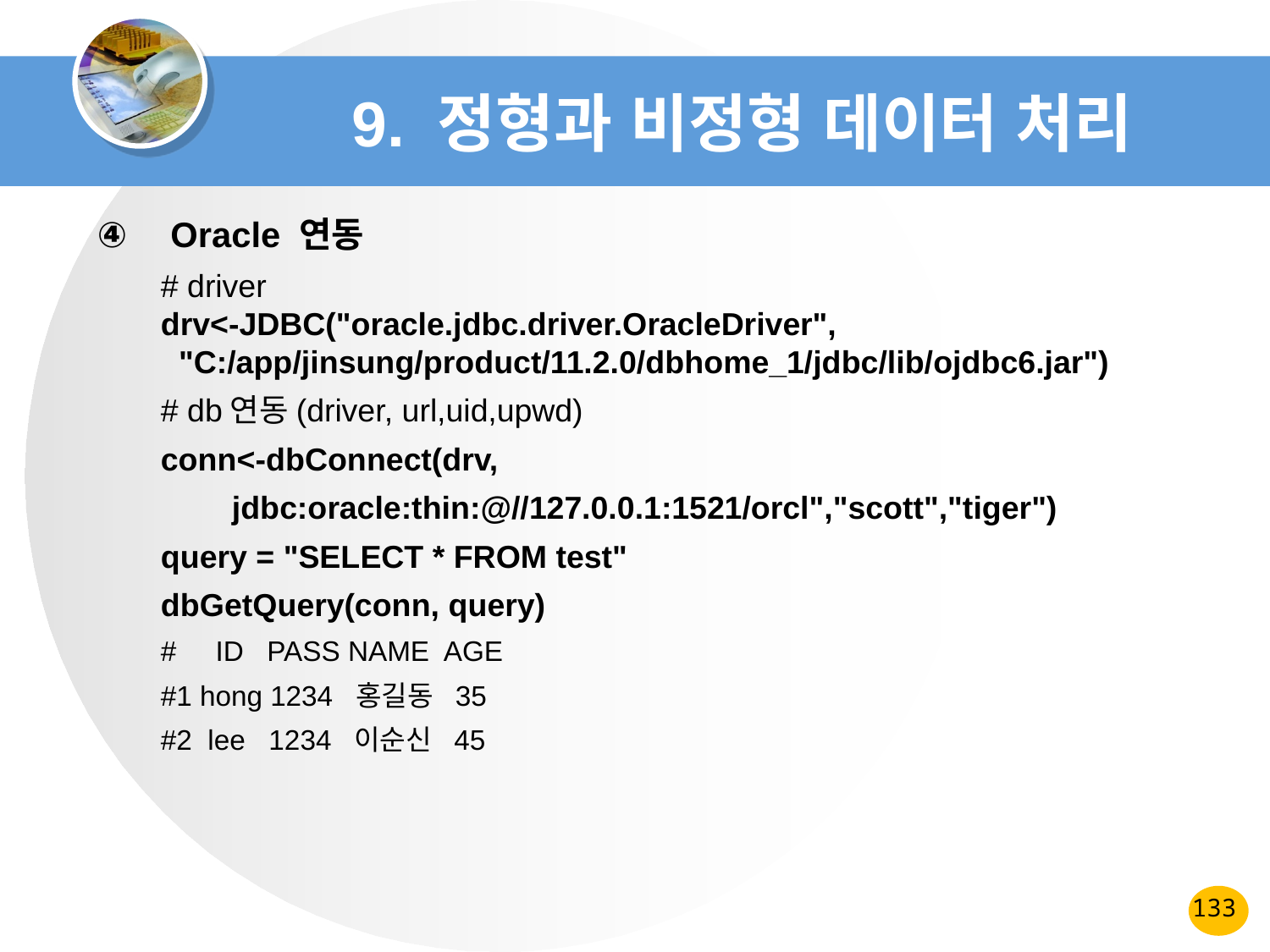

# 9. 정형과 비정형 데이터 처리
 Oracle 연동
# driver
drv<-JDBC("oracle.jdbc.driver.OracleDriver",
  "C:/app/jinsung/product/11.2.0/dbhome_1/jdbc/lib/ojdbc6.jar")
# db연동(driver, url,uid,upwd)
conn<-dbConnect(drv,
        jdbc:oracle:thin:@//127.0.0.1:1521/orcl","scott","tiger")
query = "SELECT * FROM test"
dbGetQuery(conn, query)
#     ID   PASS NAME  AGE
#1 hong 1234  홍길동  35
#2  lee   1234  이순신  45
133